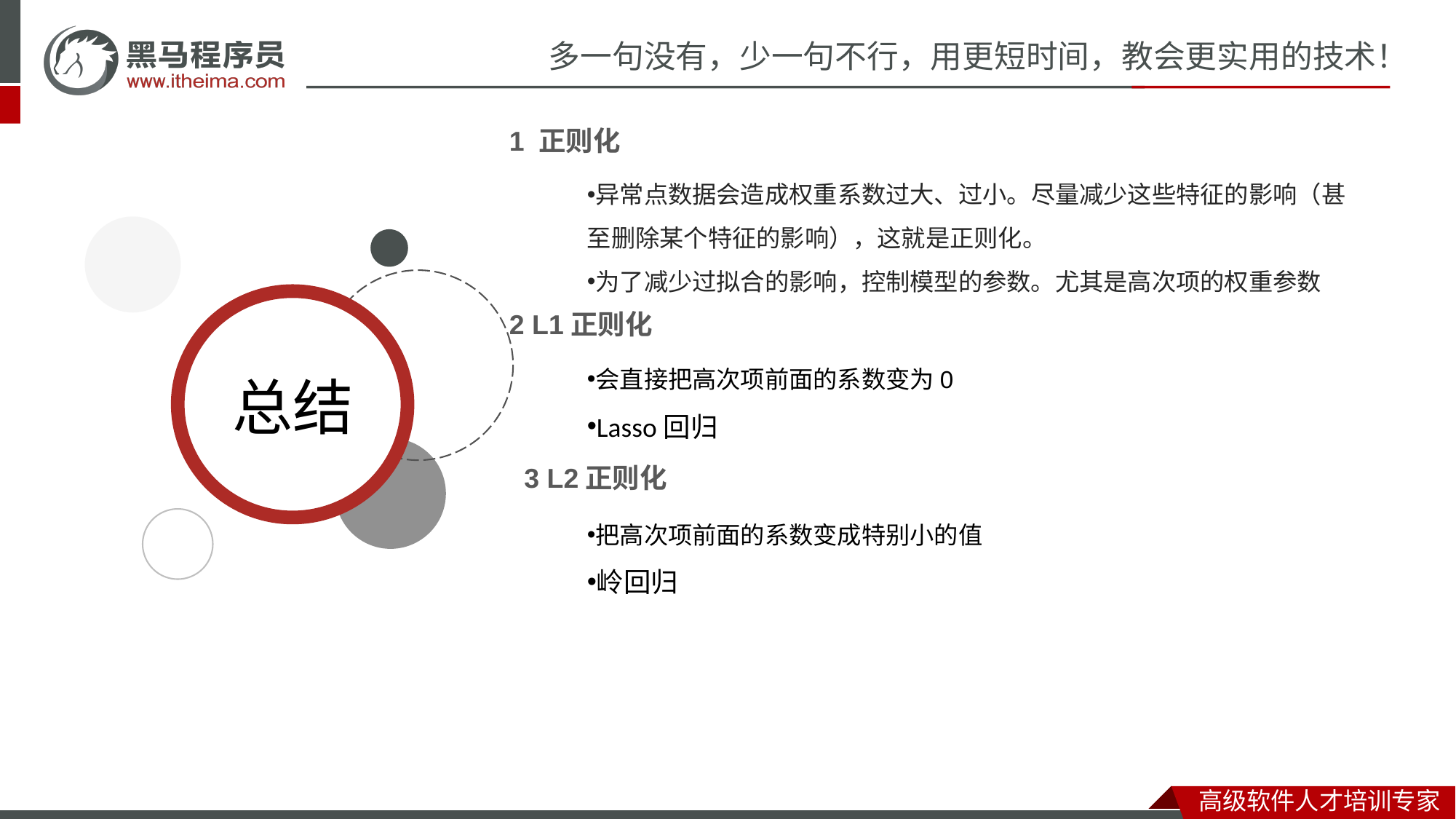

1 正则化
异常点数据会造成权重系数过大、过小。尽量减少这些特征的影响（甚至删除某个特征的影响），这就是正则化。
为了减少过拟合的影响，控制模型的参数。尤其是高次项的权重参数
2 L1正则化
会直接把高次项前面的系数变为0
Lasso回归
3 L2正则化
把高次项前面的系数变成特别小的值
岭回归